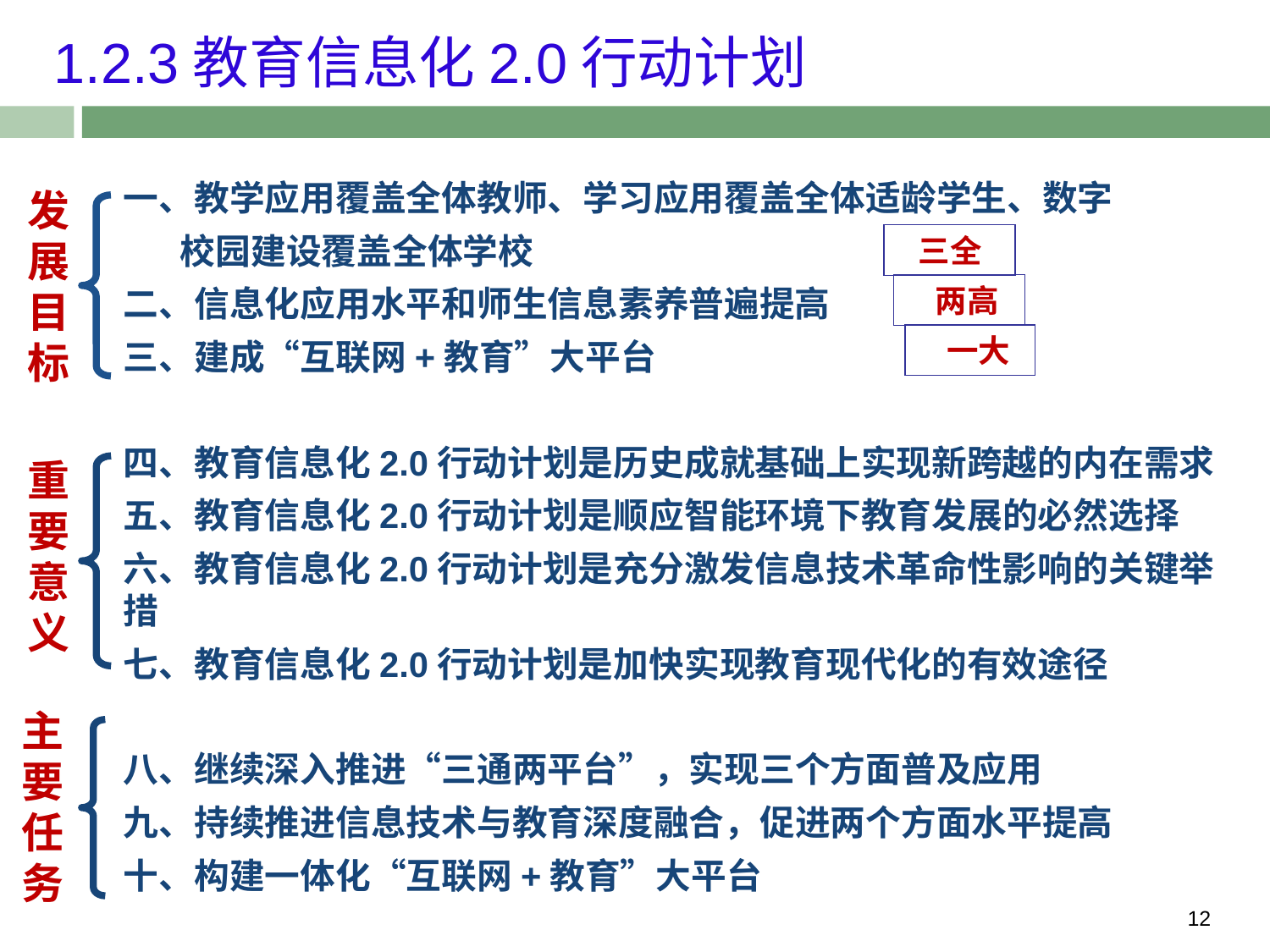

1.2.3教育信息化2.0行动计划
一、教学应用覆盖全体教师、学习应用覆盖全体适龄学生、数字
      校园建设覆盖全体学校
二、信息化应用水平和师生信息素养普遍提高
三、建成“互联网+教育”大平台

四、教育信息化2.0行动计划是历史成就基础上实现新跨越的内在需求
五、教育信息化2.0行动计划是顺应智能环境下教育发展的必然选择
六、教育信息化2.0行动计划是充分激发信息技术革命性影响的关键举措
七、教育信息化2.0行动计划是加快实现教育现代化的有效途径

八、继续深入推进“三通两平台”，实现三个方面普及应用
九、持续推进信息技术与教育深度融合，促进两个方面水平提高
十、构建一体化“互联网+教育”大平台

发展目标

  三全
   两高
   一大
重要意义

主要任务

12